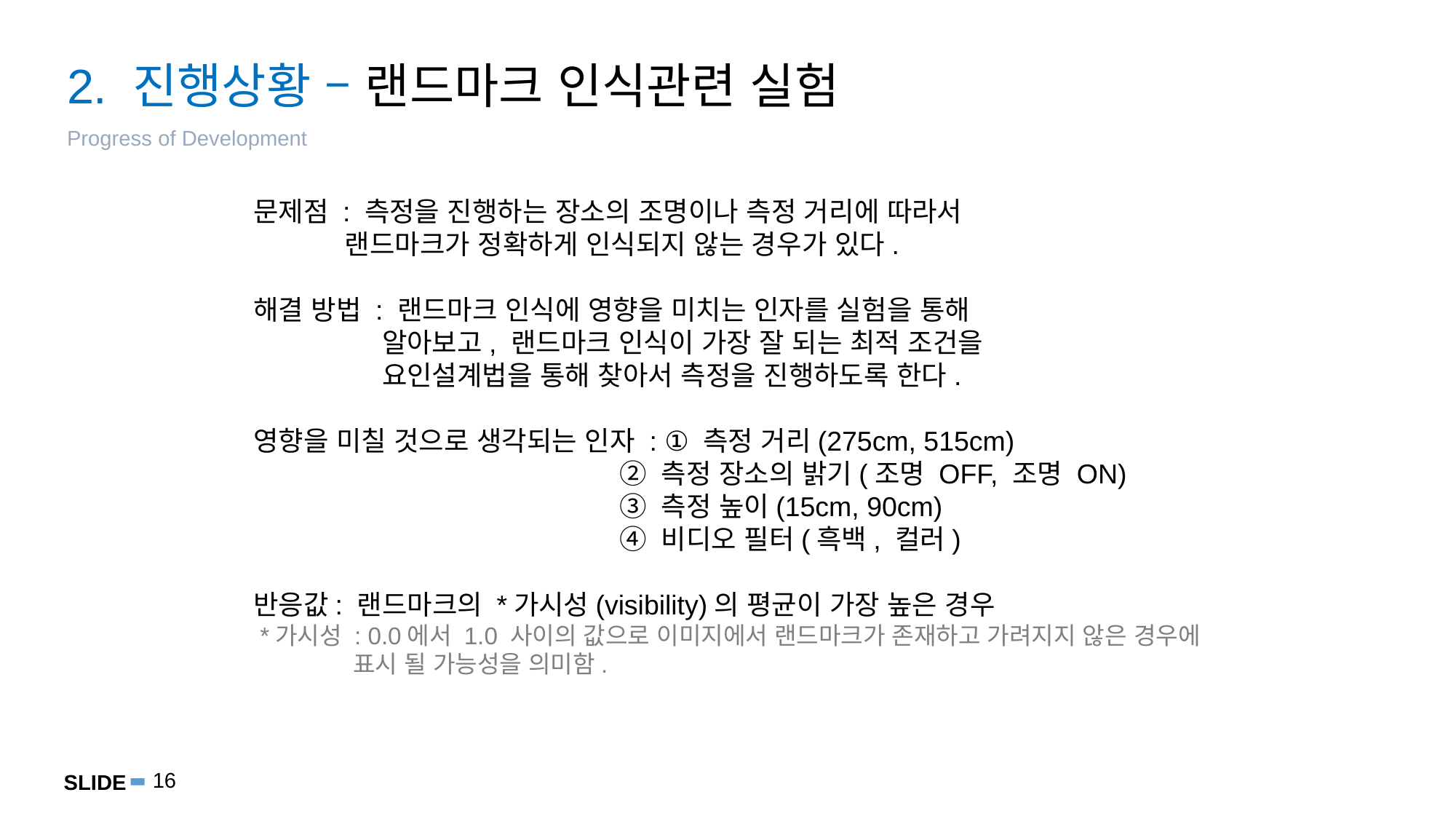

# 2. 진행상황 – 랜드마크 인식관련 실험
Progress of Development
문제점 : 측정을 진행하는 장소의 조명이나 측정 거리에 따라서
            랜드마크가 정확하게 인식되지 않는 경우가 있다.

해결 방법 : 랜드마크 인식에 영향을 미치는 인자를 실험을 통해
                알아보고, 랜드마크 인식이 가장 잘 되는 최적 조건을
                요인설계법을 통해 찾아서 측정을 진행하도록 한다.

영향을 미칠 것으로 생각되는 인자 : ① 측정 거리(275cm, 515cm)
                                                ② 측정 장소의 밝기(조명 OFF, 조명 ON)
                                                ③ 측정 높이(15cm, 90cm)
                                                ④ 비디오 필터(흑백, 컬러)

반응값: 랜드마크의 *가시성(visibility)의 평균이 가장 높은 경우
 *가시성 : 0.0에서 1.0 사이의 값으로 이미지에서 랜드마크가 존재하고 가려지지 않은 경우에
              표시 될 가능성을 의미함.